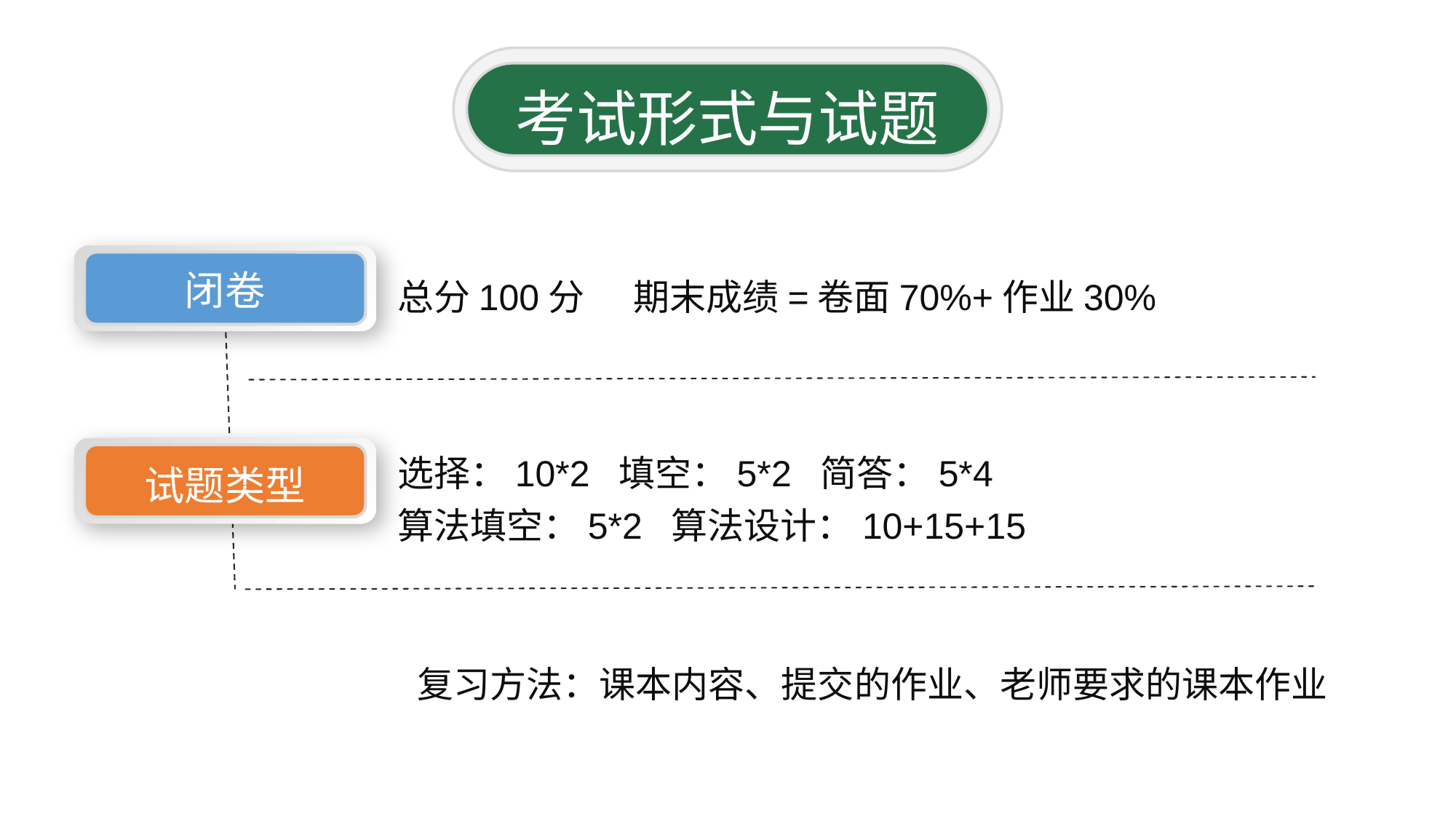

考试形式与试题

闭卷
总分100分      期末成绩=卷面70%+作业30%

选择：10*2  填空：5*2  简答：5*4
算法填空：5*2  算法设计：10+15+15

试题类型

复习方法：课本内容、提交的作业、老师要求的课本作业